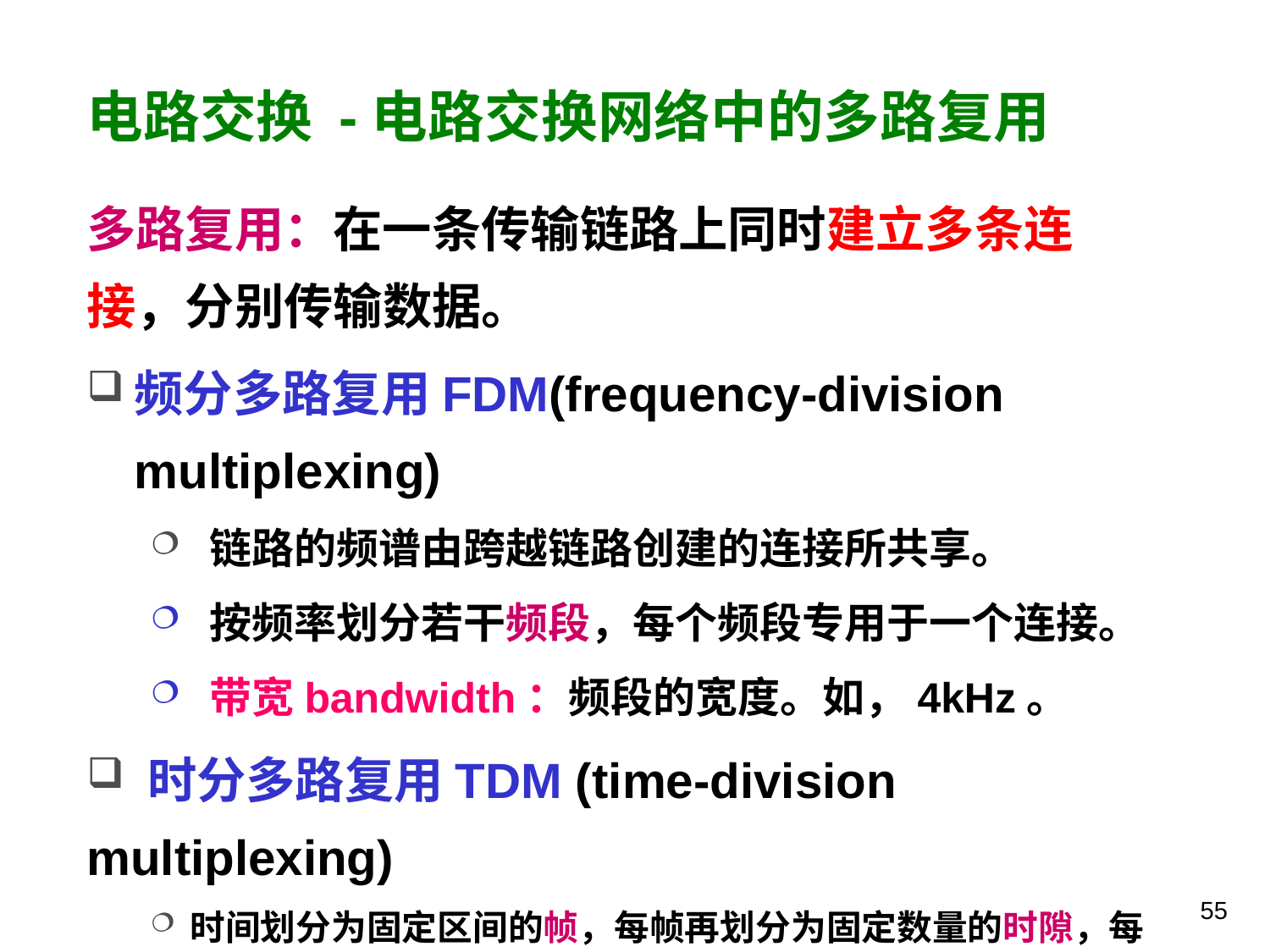

# 电路交换 -电路交换网络中的多路复用
多路复用：在一条传输链路上同时建立多条连接，分别传输数据。
频分多路复用FDM(frequency-division multiplexing)
 链路的频谱由跨越链路创建的连接所共享。
 按频率划分若干频段，每个频段专用于一个连接。
 带宽bandwidth：频段的宽度。如，4kHz。
 时分多路复用TDM (time-division multiplexing)
时间划分为固定区间的帧，每帧再划分为固定数量的时隙，每一个时隙专用于一个连接，用于传输数据。
55